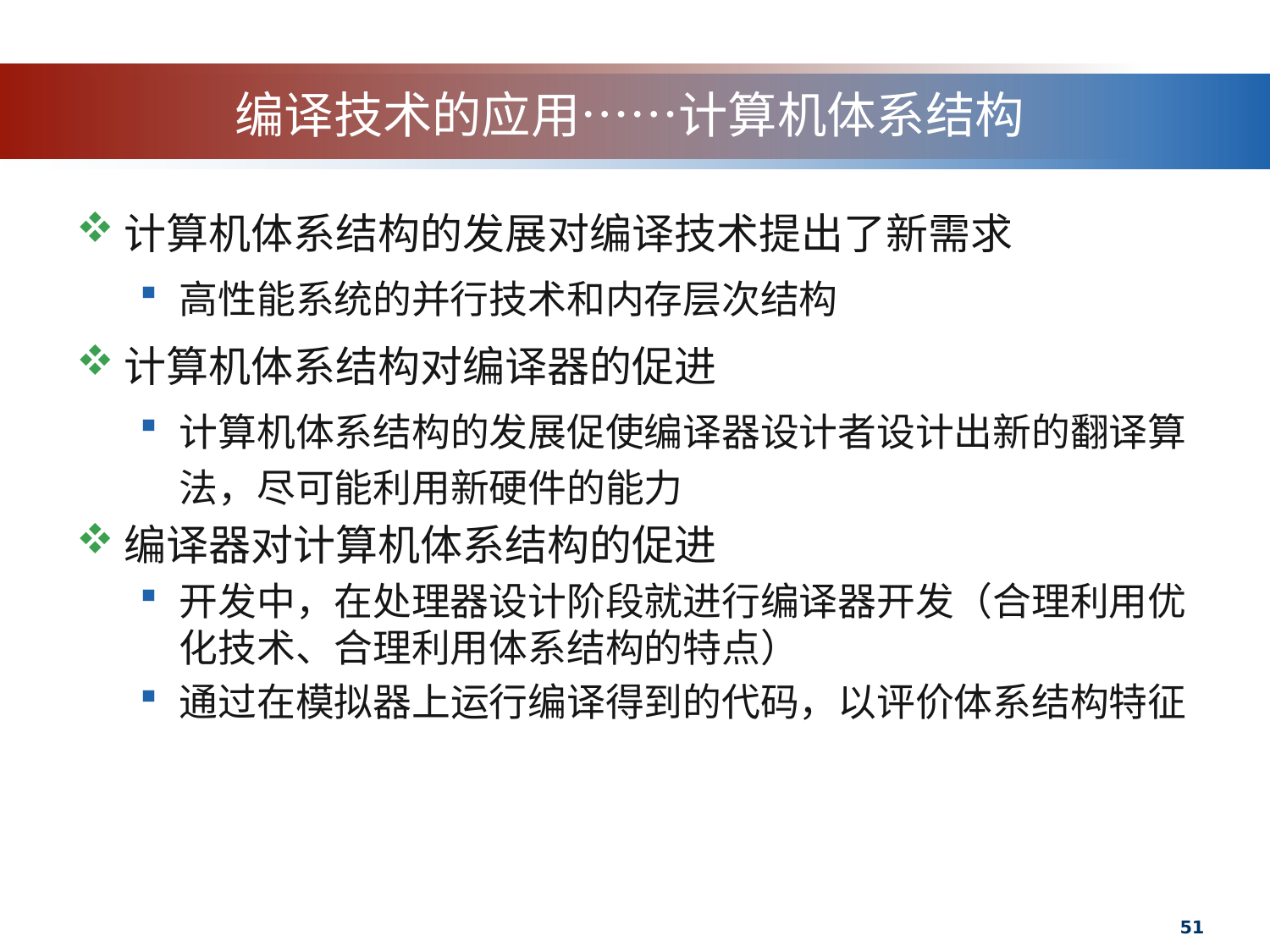

# 编译技术的应用……计算机体系结构
计算机体系结构的发展对编译技术提出了新需求
高性能系统的并行技术和内存层次结构
计算机体系结构对编译器的促进
计算机体系结构的发展促使编译器设计者设计出新的翻译算法，尽可能利用新硬件的能力
编译器对计算机体系结构的促进
开发中，在处理器设计阶段就进行编译器开发（合理利用优化技术、合理利用体系结构的特点）
通过在模拟器上运行编译得到的代码，以评价体系结构特征
51